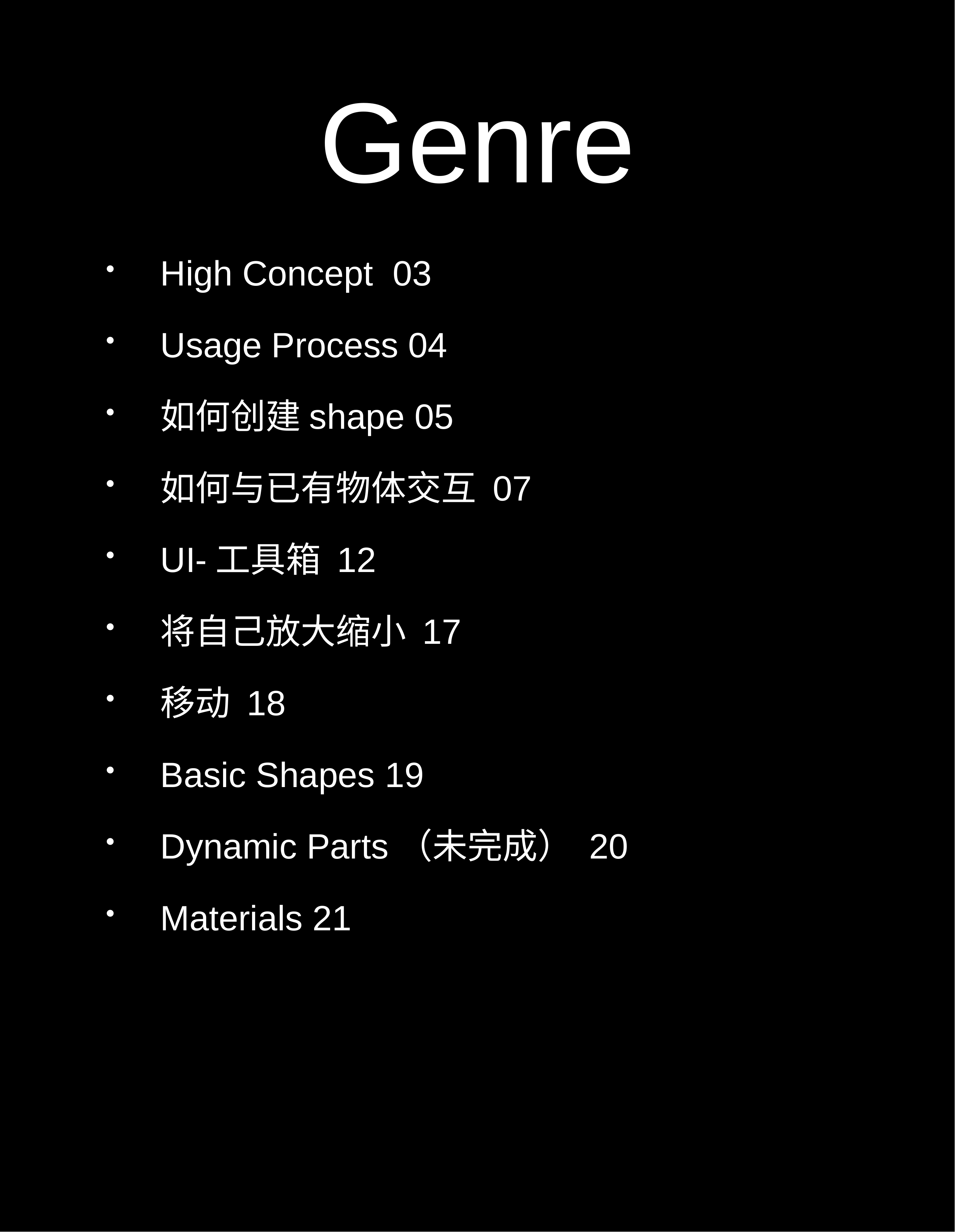

# Genre
High Concept  03
Usage Process 04
如何创建shape 05
如何与已有物体交互 07
UI-工具箱 12
将自己放大缩小 17
移动 18
Basic Shapes 19
Dynamic Parts（未完成） 20
Materials 21